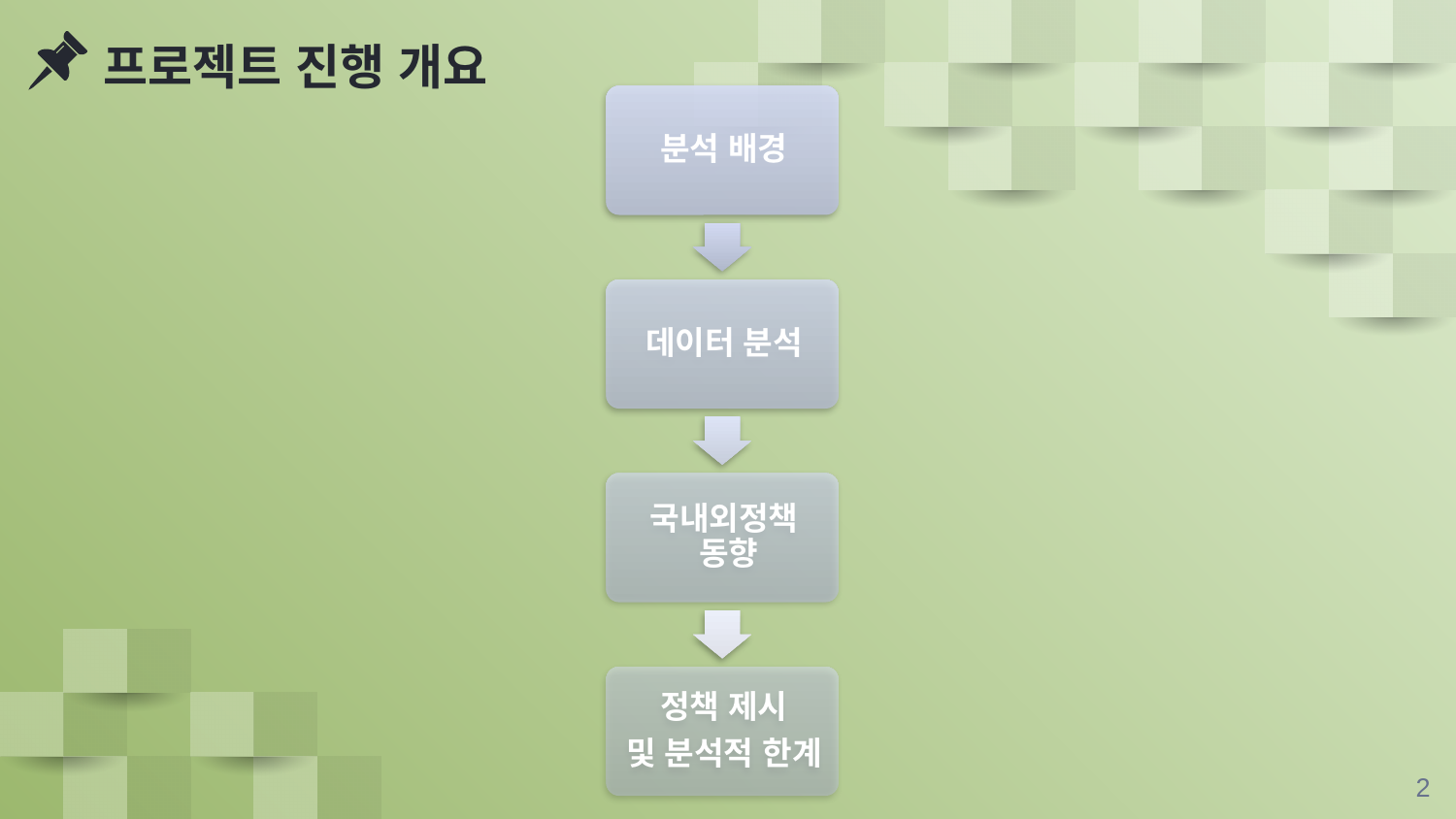

# 프로젝트 진행 개요

분석 배경

데이터 분석

국내외정책
 동향

정책 제시
및 분석적 한계
2